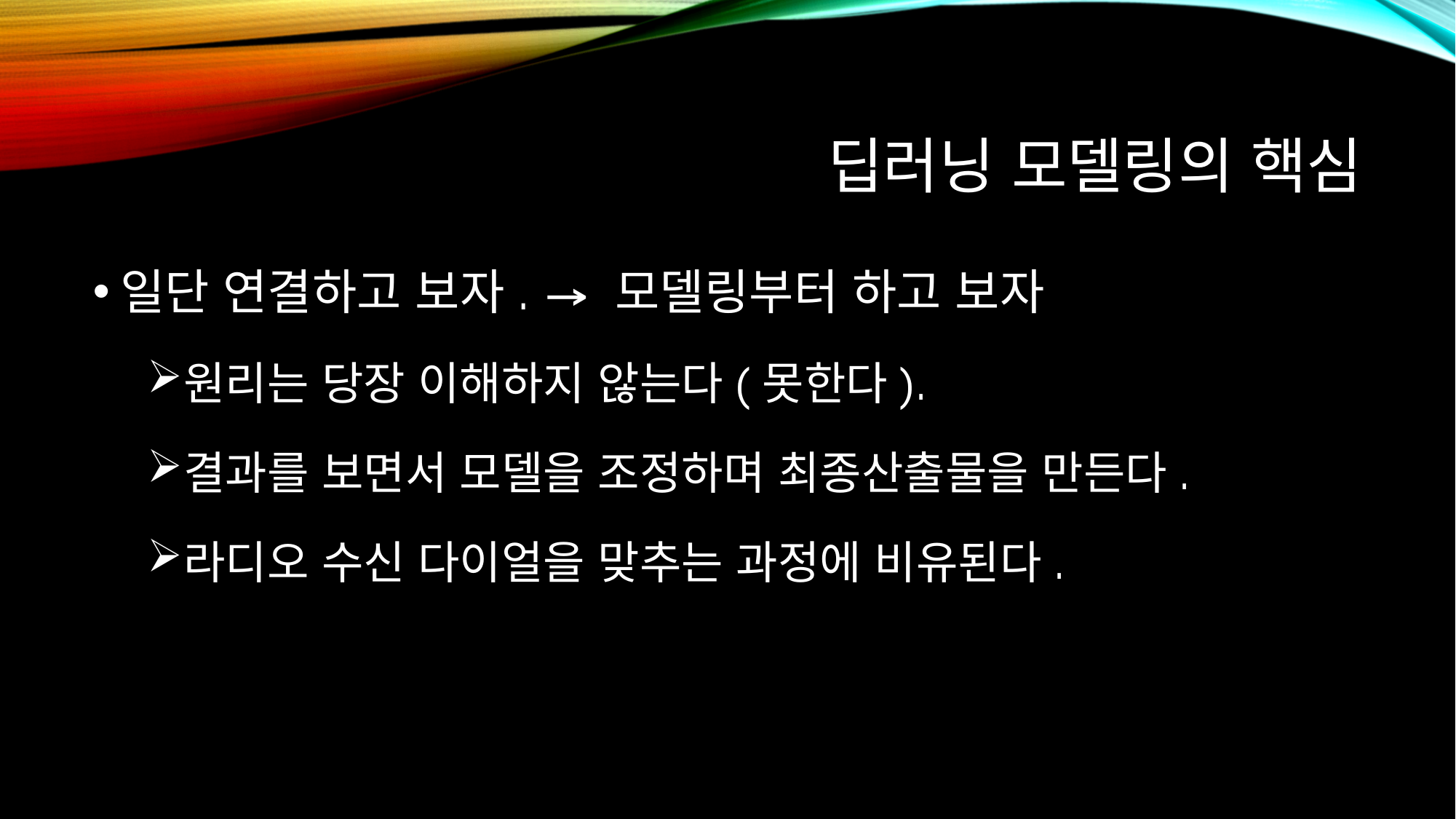

# 딥러닝 모델링의 핵심
일단 연결하고 보자. → 모델링부터 하고 보자
원리는 당장 이해하지 않는다(못한다).
결과를 보면서 모델을 조정하며 최종산출물을 만든다.
라디오 수신 다이얼을 맞추는 과정에 비유된다.